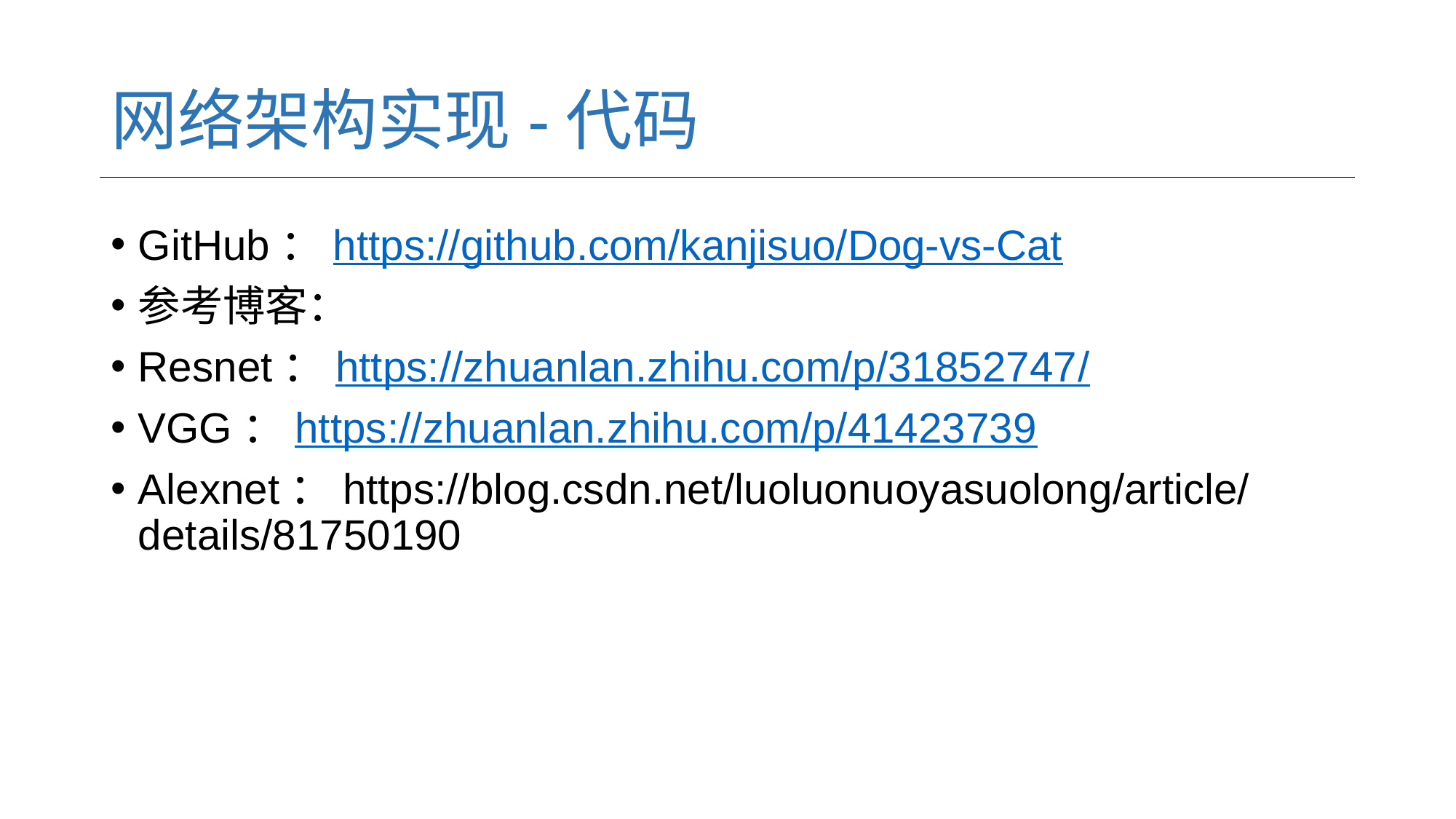

# 网络架构实现-代码
GitHub：https://github.com/kanjisuo/Dog-vs-Cat
参考博客：
Resnet：https://zhuanlan.zhihu.com/p/31852747/
VGG：https://zhuanlan.zhihu.com/p/41423739
Alexnet：https://blog.csdn.net/luoluonuoyasuolong/article/details/81750190